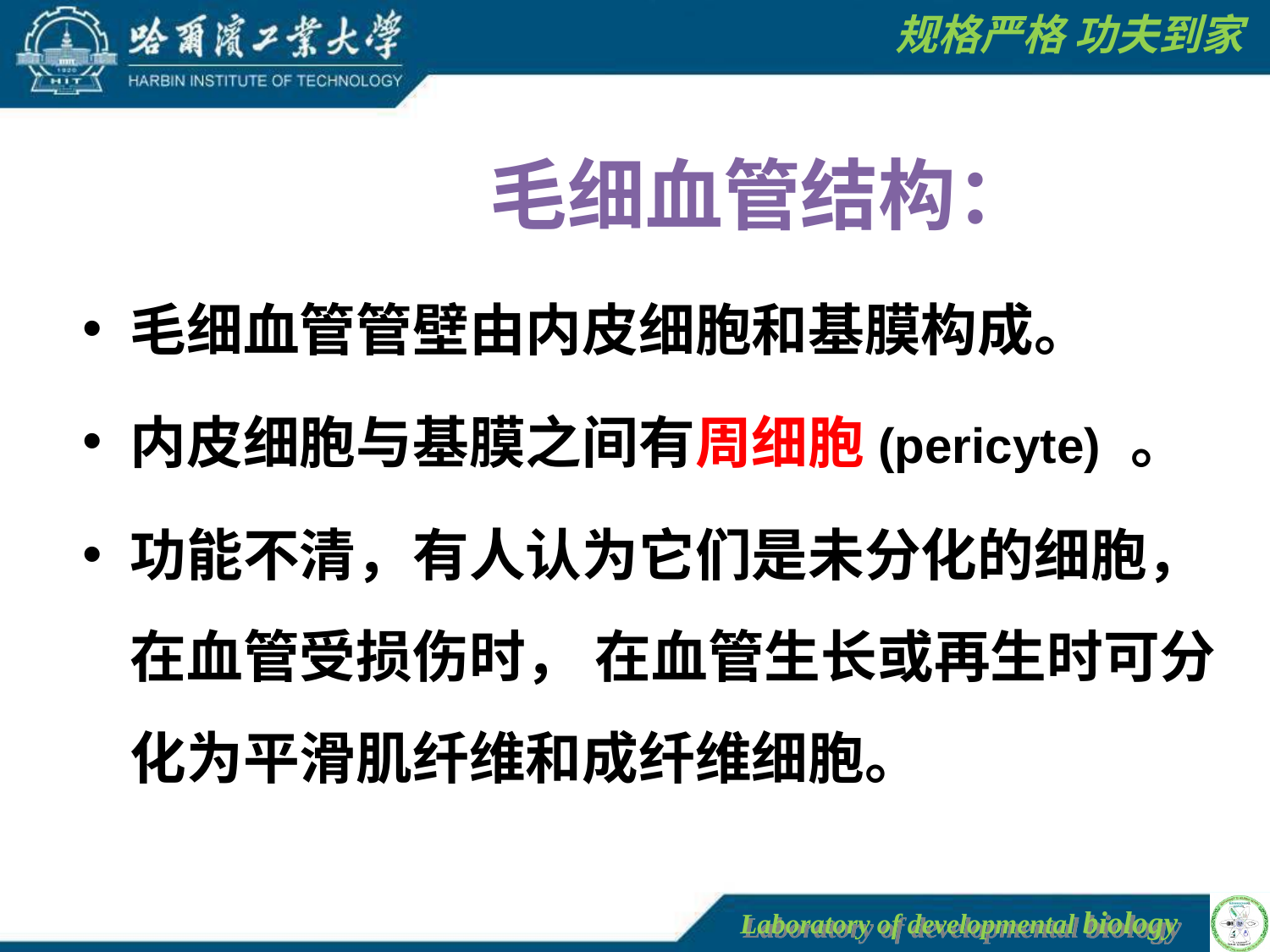

毛细血管结构：
毛细血管管壁由内皮细胞和基膜构成。
内皮细胞与基膜之间有周细胞(pericyte) 。
功能不清，有人认为它们是未分化的细胞， 在血管受损伤时， 在血管生长或再生时可分化为平滑肌纤维和成纤维细胞。